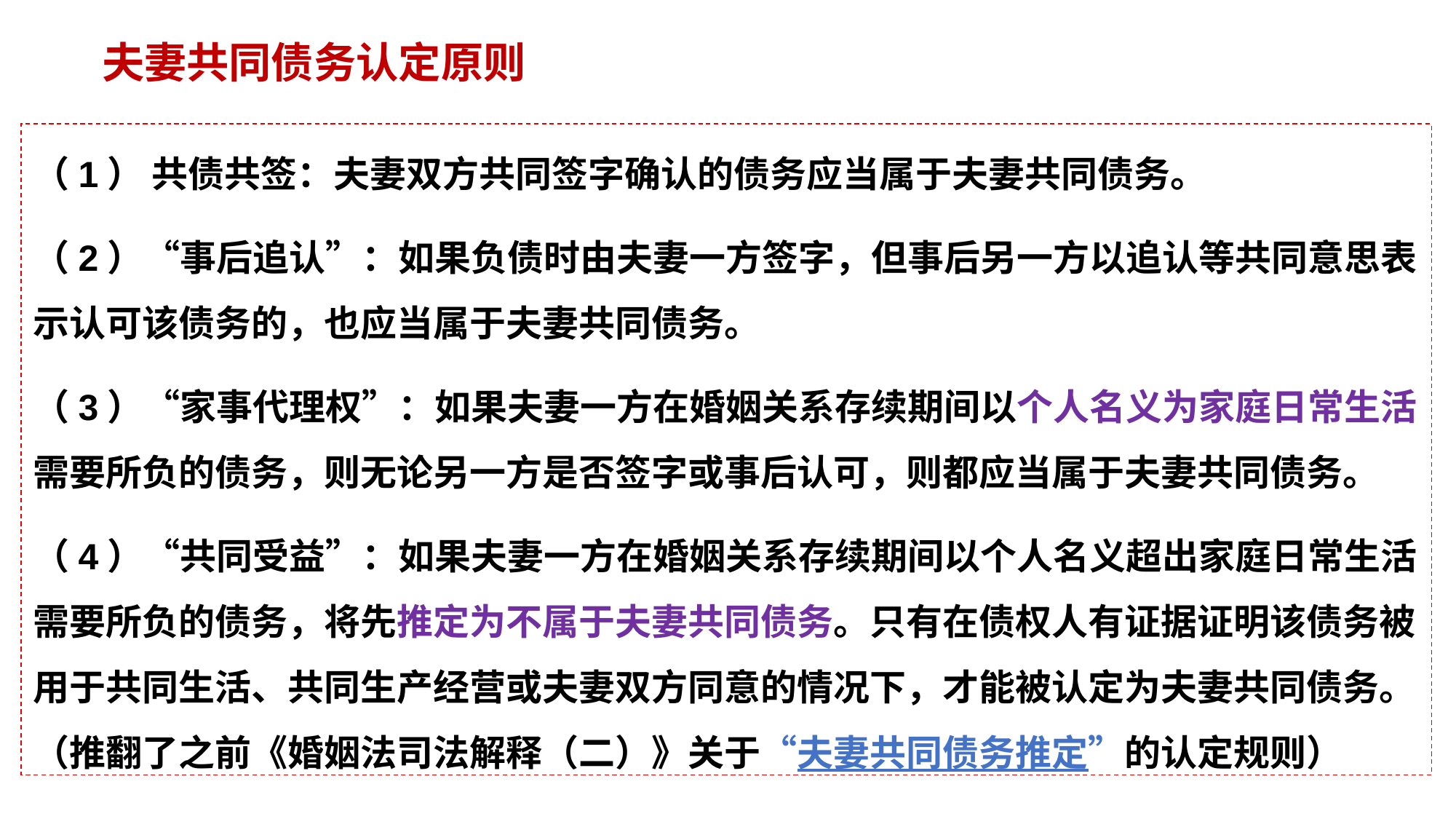

夫妻共同债务认定原则

（1） 共债共签：夫妻双方共同签字确认的债务应当属于夫妻共同债务。
（2）“事后追认”：如果负债时由夫妻一方签字，但事后另一方以追认等共同意思表示认可该债务的，也应当属于夫妻共同债务。
（3）“家事代理权”：如果夫妻一方在婚姻关系存续期间以个人名义为家庭日常生活需要所负的债务，则无论另一方是否签字或事后认可，则都应当属于夫妻共同债务。
（4）“共同受益”：如果夫妻一方在婚姻关系存续期间以个人名义超出家庭日常生活需要所负的债务，将先推定为不属于夫妻共同债务。只有在债权人有证据证明该债务被用于共同生活、共同生产经营或夫妻双方同意的情况下，才能被认定为夫妻共同债务。（推翻了之前《婚姻法司法解释（二）》关于“夫妻共同债务推定”的认定规则）